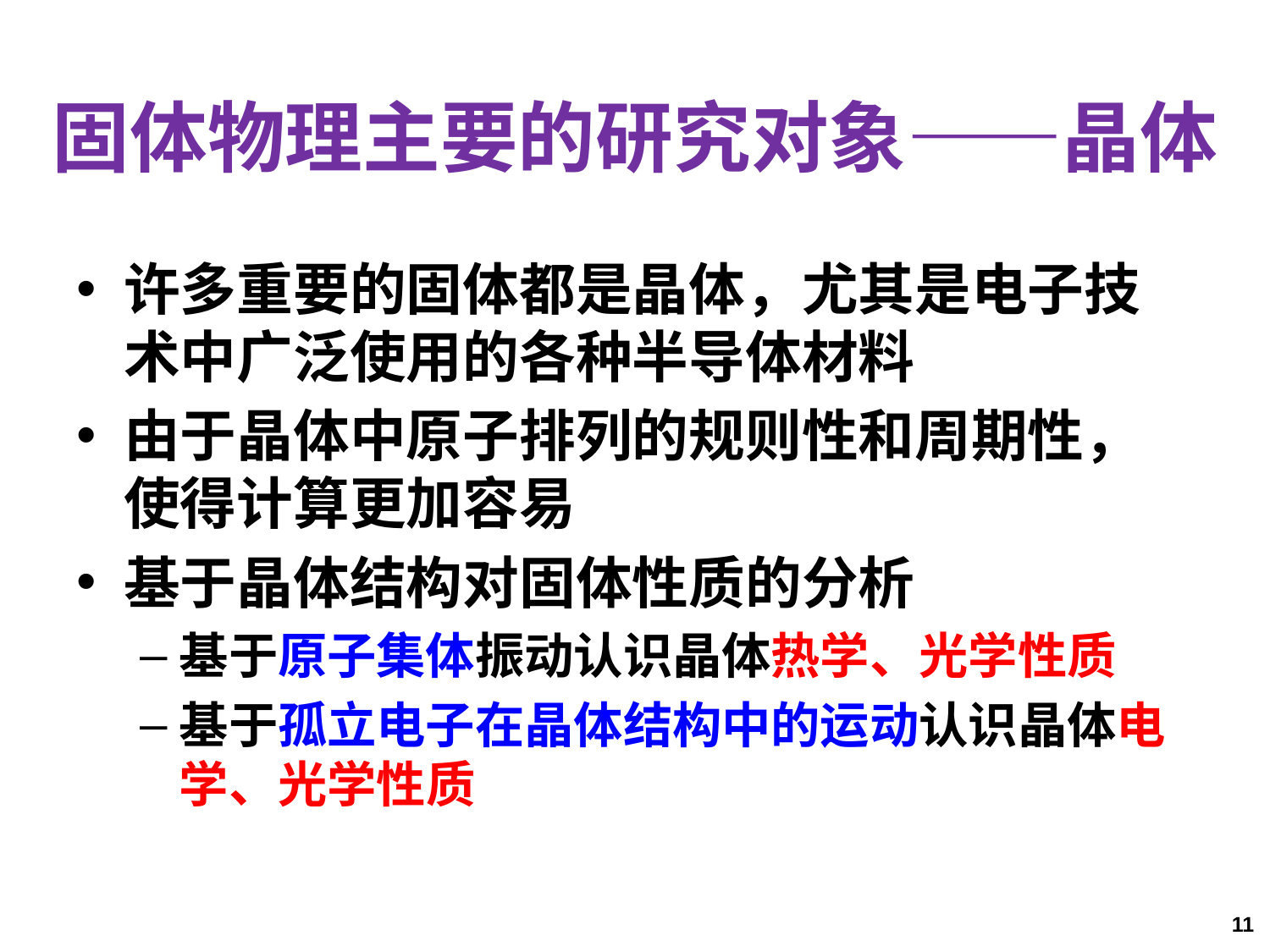

# 固体物理主要的研究对象——晶体
许多重要的固体都是晶体，尤其是电子技术中广泛使用的各种半导体材料
由于晶体中原子排列的规则性和周期性，使得计算更加容易
基于晶体结构对固体性质的分析
基于原子集体振动认识晶体热学、光学性质
基于孤立电子在晶体结构中的运动认识晶体电学、光学性质
11